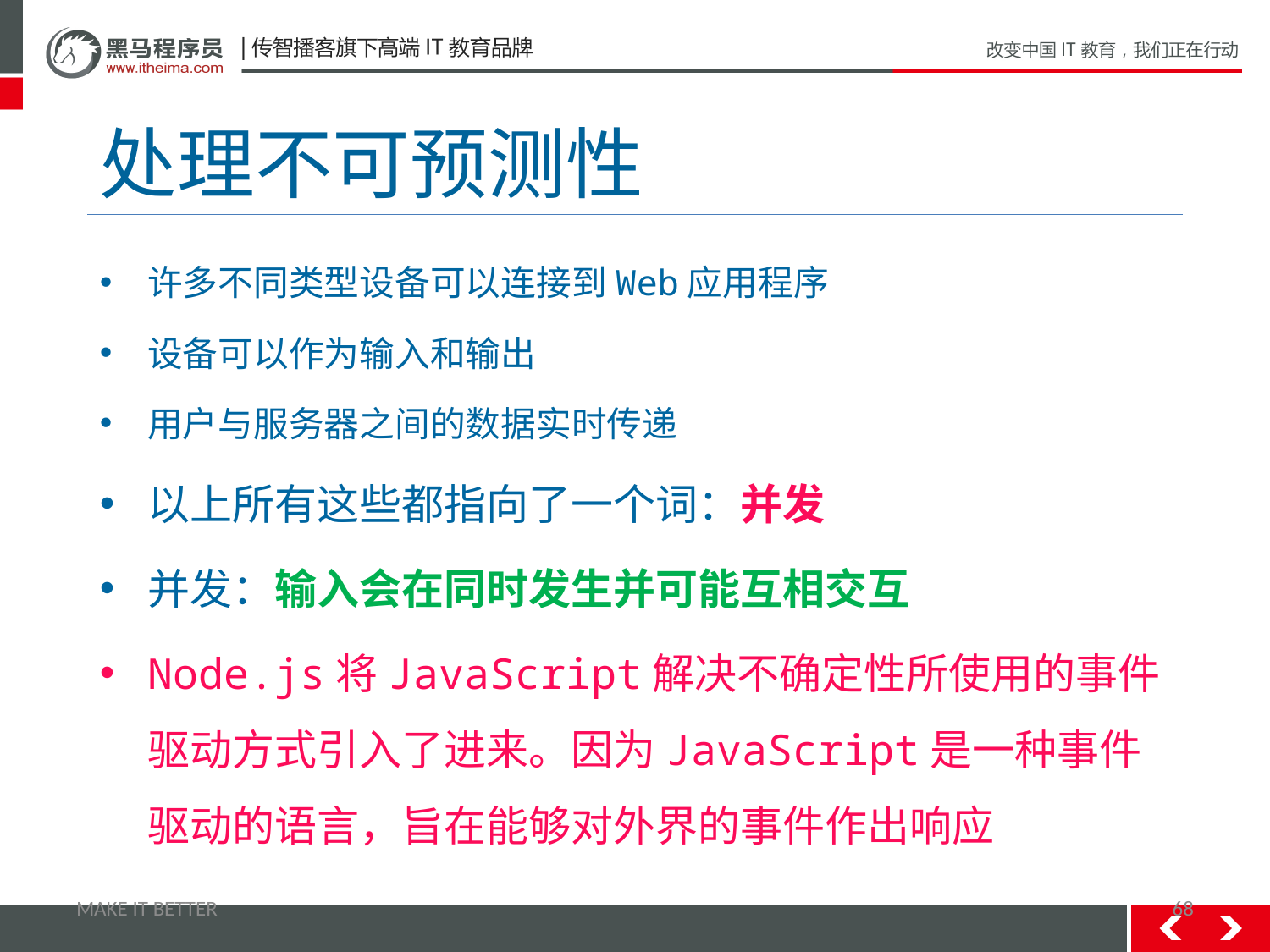

# 处理不可预测性
许多不同类型设备可以连接到Web应用程序
设备可以作为输入和输出
用户与服务器之间的数据实时传递
以上所有这些都指向了一个词：并发
并发：输入会在同时发生并可能互相交互
Node.js将JavaScript解决不确定性所使用的事件驱动方式引入了进来。因为JavaScript是一种事件驱动的语言，旨在能够对外界的事件作出响应
MAKE IT BETTER
68